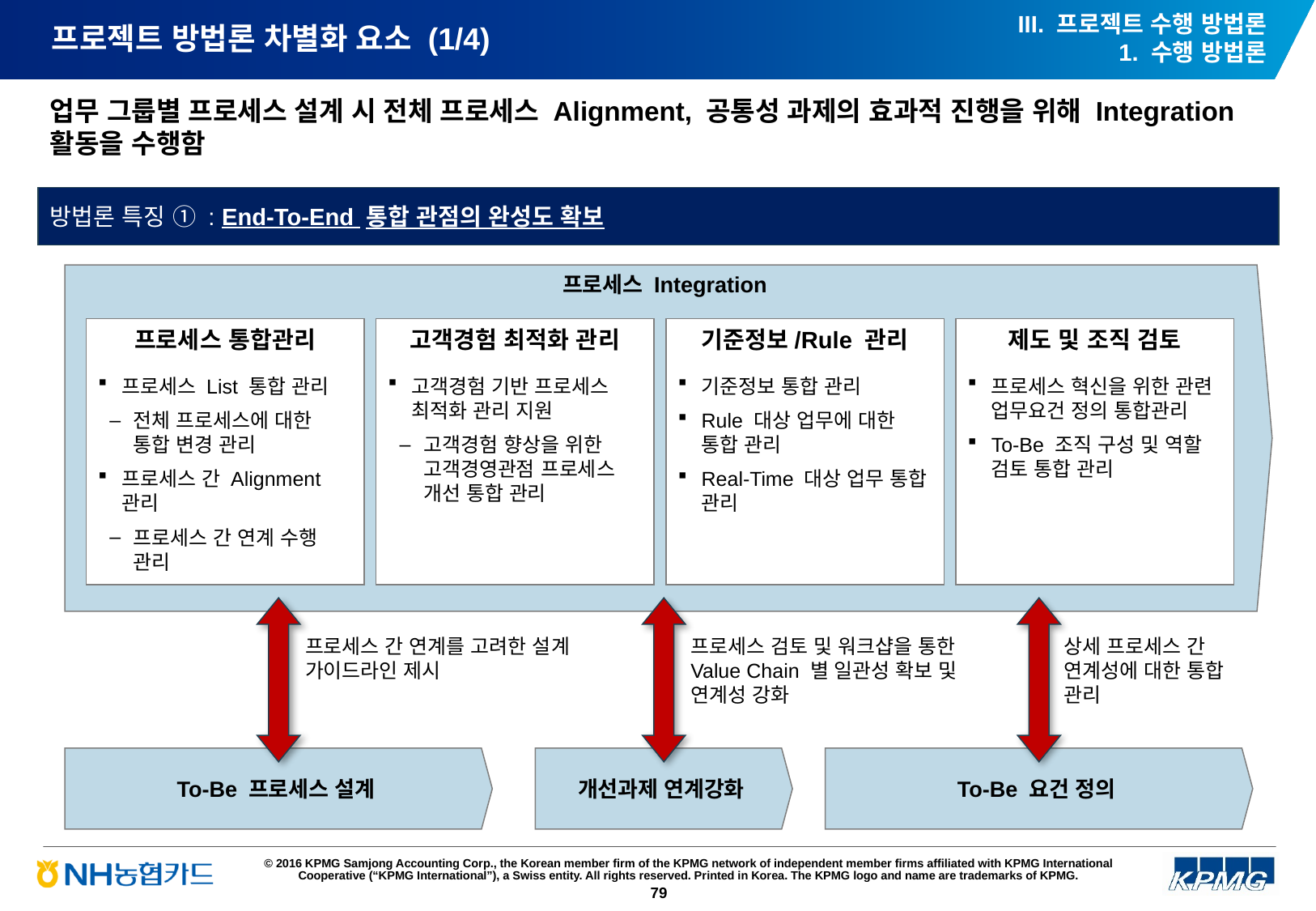

III. 프로젝트 수행 방법론
1. 수행 방법론
# 프로젝트 방법론 차별화 요소 (1/4)
업무 그룹별 프로세스 설계 시 전체 프로세스 Alignment, 공통성 과제의 효과적 진행을 위해 Integration 활동을 수행함
방법론 특징 ① : End-To-End 통합 관점의 완성도 확보
프로세스 Integration
제도 및 조직 검토
프로세스 혁신을 위한 관련 업무요건 정의 통합관리
To-Be 조직 구성 및 역할 검토 통합 관리
프로세스 통합관리
프로세스 List 통합 관리
전체 프로세스에 대한 통합 변경 관리
프로세스 간 Alignment 관리
프로세스 간 연계 수행 관리
고객경험 최적화 관리
고객경험 기반 프로세스 최적화 관리 지원
고객경험 향상을 위한 고객경영관점 프로세스 개선 통합 관리
기준정보/Rule 관리
기준정보 통합 관리
Rule 대상 업무에 대한 통합 관리
Real-Time 대상 업무 통합 관리

프로세스 간 연계를 고려한 설계 가이드라인 제시
프로세스 검토 및 워크샵을 통한 Value Chain 별 일관성 확보 및 연계성 강화
상세 프로세스 간 연계성에 대한 통합 관리
To-Be 프로세스 설계
개선과제 연계강화
To-Be 요건 정의